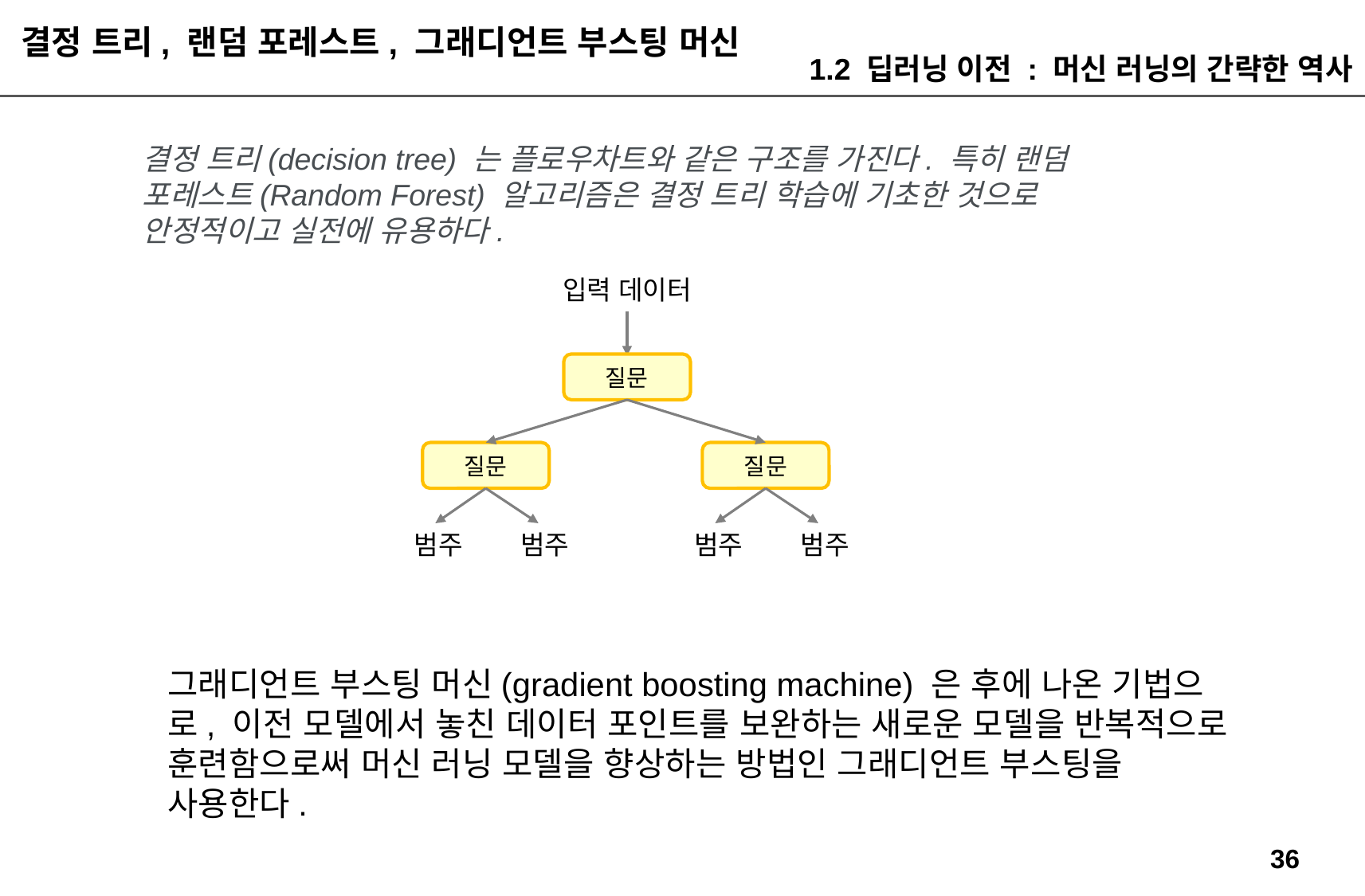

결정 트리, 랜덤 포레스트, 그래디언트 부스팅 머신
1.2 딥러닝 이전 : 머신 러닝의 간략한 역사
결정 트리(decision tree) 는 플로우차트와 같은 구조를 가진다. 특히 랜덤 포레스트(Random Forest) 알고리즘은 결정 트리 학습에 기초한 것으로 안정적이고 실전에 유용하다.
입력 데이터
질문
질문
질문
범주
범주
범주
범주
그래디언트 부스팅 머신(gradient boosting machine) 은 후에 나온 기법으로, 이전 모델에서 놓친 데이터 포인트를 보완하는 새로운 모델을 반복적으로 훈련함으로써 머신 러닝 모델을 향상하는 방법인 그래디언트 부스팅을 사용한다.